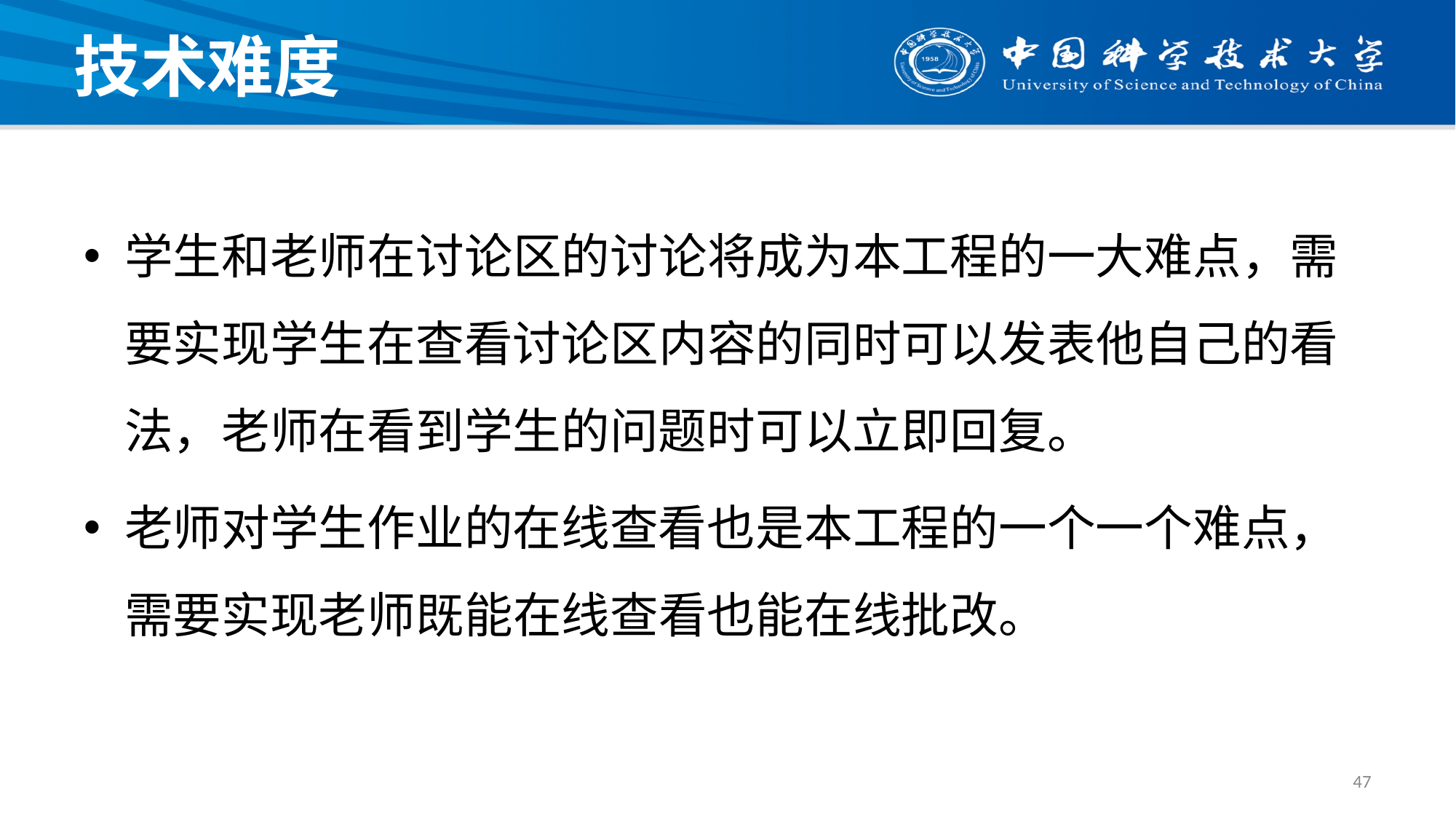

# 技术难度
学生和老师在讨论区的讨论将成为本工程的一大难点，需要实现学生在查看讨论区内容的同时可以发表他自己的看法，老师在看到学生的问题时可以立即回复。
老师对学生作业的在线查看也是本工程的一个一个难点，需要实现老师既能在线查看也能在线批改。
47